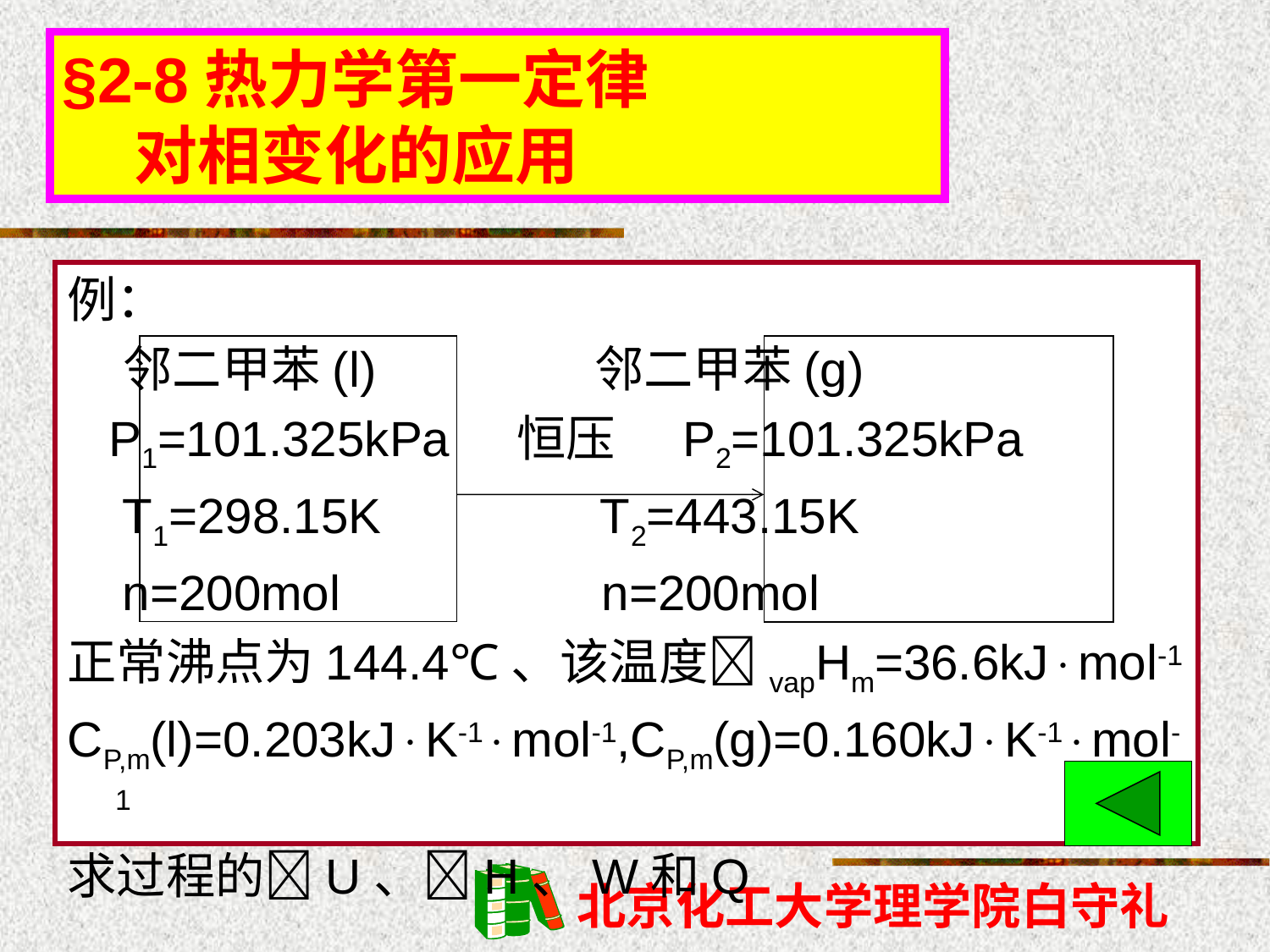

§2-8热力学第一定律
     对相变化的应用
例：
    邻二甲苯(l)               邻二甲苯(g)
   P1=101.325kPa    恒压     P2=101.325kPa
    T1=298.15K                T2=443.15K
    n=200mol                   n=200mol
正常沸点为144.4℃、该温度ΔvapHm=36.6kJ⋅mol-1
CP,m(l)=0.203kJ⋅K-1⋅mol-1,CP,m(g)=0.160kJ⋅K-1⋅mol-1
求过程的ΔU、ΔH、W和Q